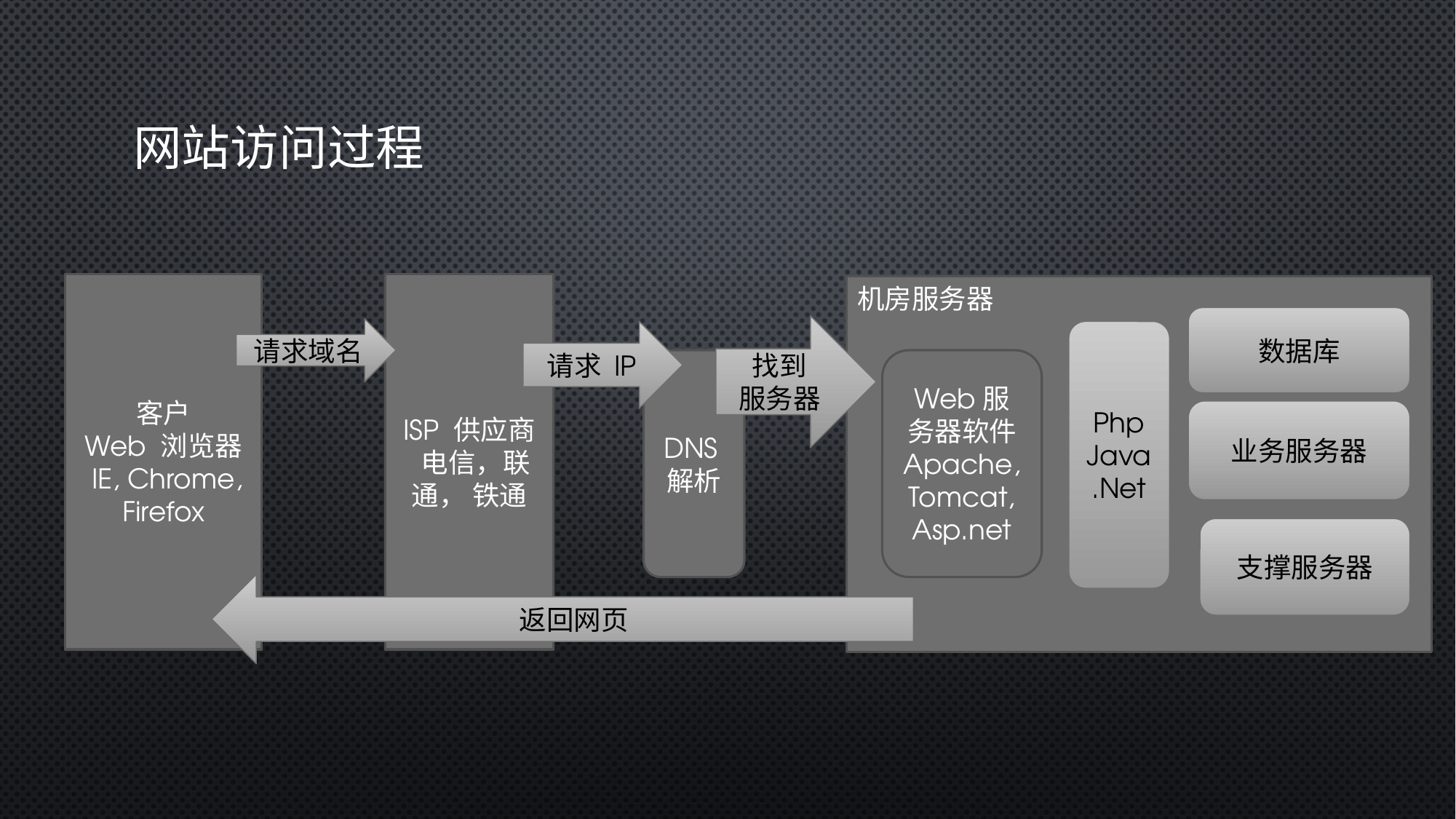

# 网站访问过程
客户
Web 浏览器
 IE, Chrome, Firefox
ISP 供应商
 电信，联通， 铁通
机房服务器
数据库
找到
服务器
请求域名
请求 IP
Php
Java
.Net
DNS解析
Web服务器软件
Apache, Tomcat, Asp.net
业务服务器
支撑服务器
返回网页